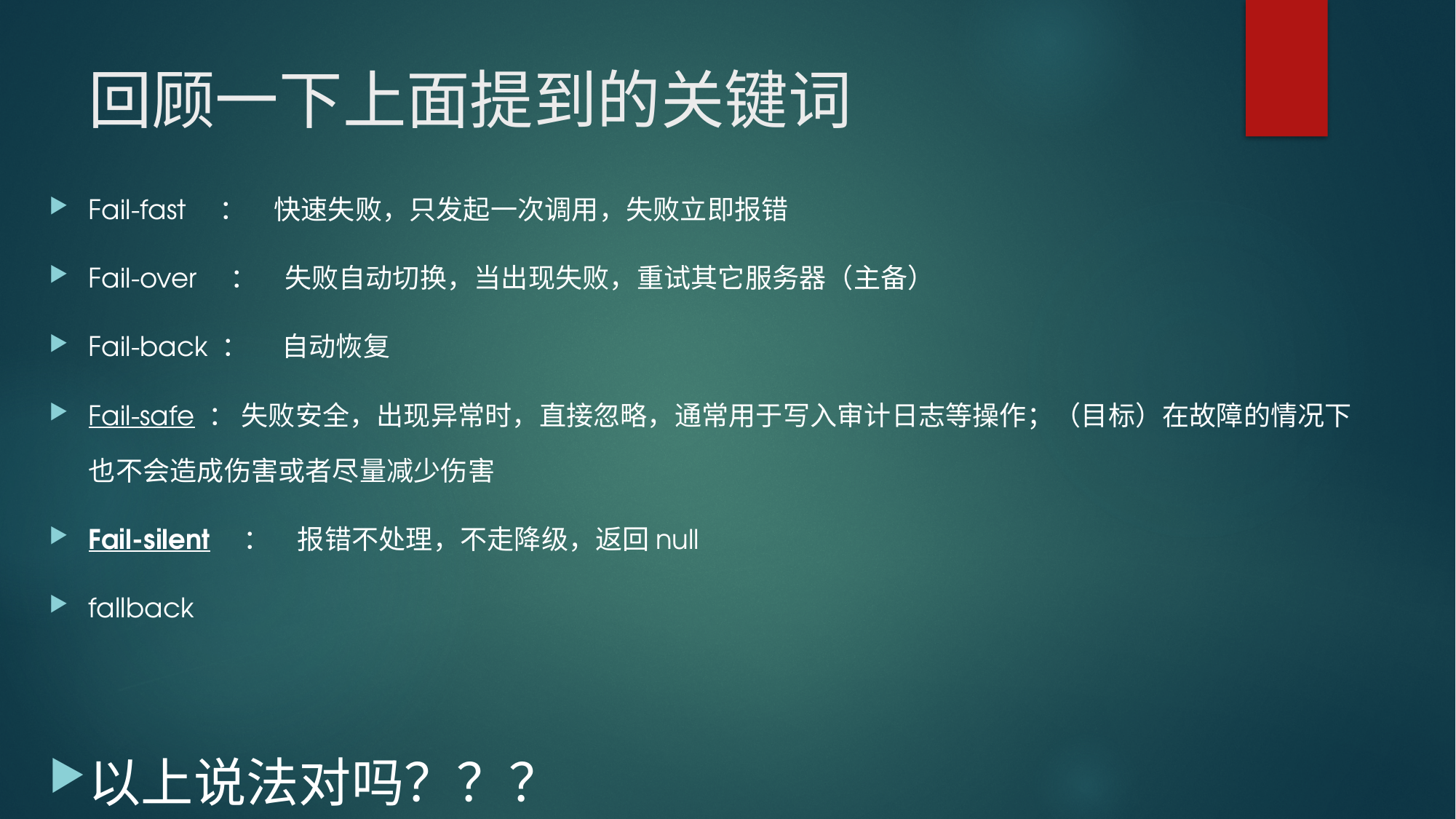

# 回顾一下上面提到的关键词
Fail-fast　：　快速失败，只发起一次调用，失败立即报错
Fail-over　：　失败自动切换，当出现失败，重试其它服务器（主备）
Fail-back ：　 自动恢复
Fail-safe ： 失败安全，出现异常时，直接忽略，通常用于写入审计日志等操作；（目标）在故障的情况下也不会造成伤害或者尽量减少伤害
Fail-silent　：　报错不处理，不走降级，返回null
fallback

以上说法对吗？？？